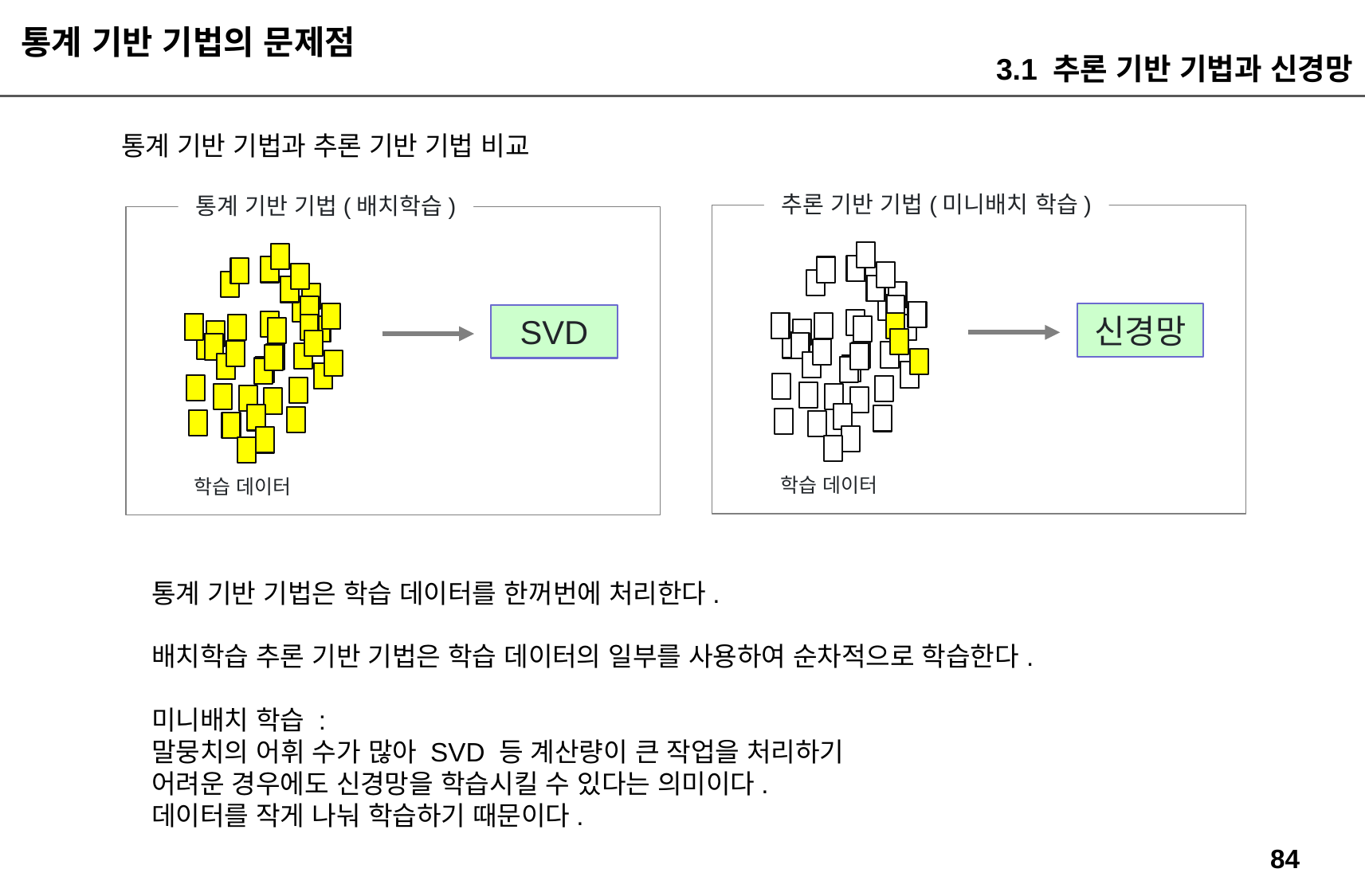

통계 기반 기법의 문제점
3.1 추론 기반 기법과 신경망
통계 기반 기법과 추론 기반 기법 비교
추론 기반 기법(미니배치 학습)
통계 기반 기법(배치학습)

신경망
SVD

학습 데이터
학습 데이터
통계 기반 기법은 학습 데이터를 한꺼번에 처리한다.

배치학습 추론 기반 기법은 학습 데이터의 일부를 사용하여 순차적으로 학습한다.

미니배치 학습 :
말뭉치의 어휘 수가 많아 SVD 등 계산량이 큰 작업을 처리하기
어려운 경우에도 신경망을 학습시킬 수 있다는 의미이다.
데이터를 작게 나눠 학습하기 때문이다.